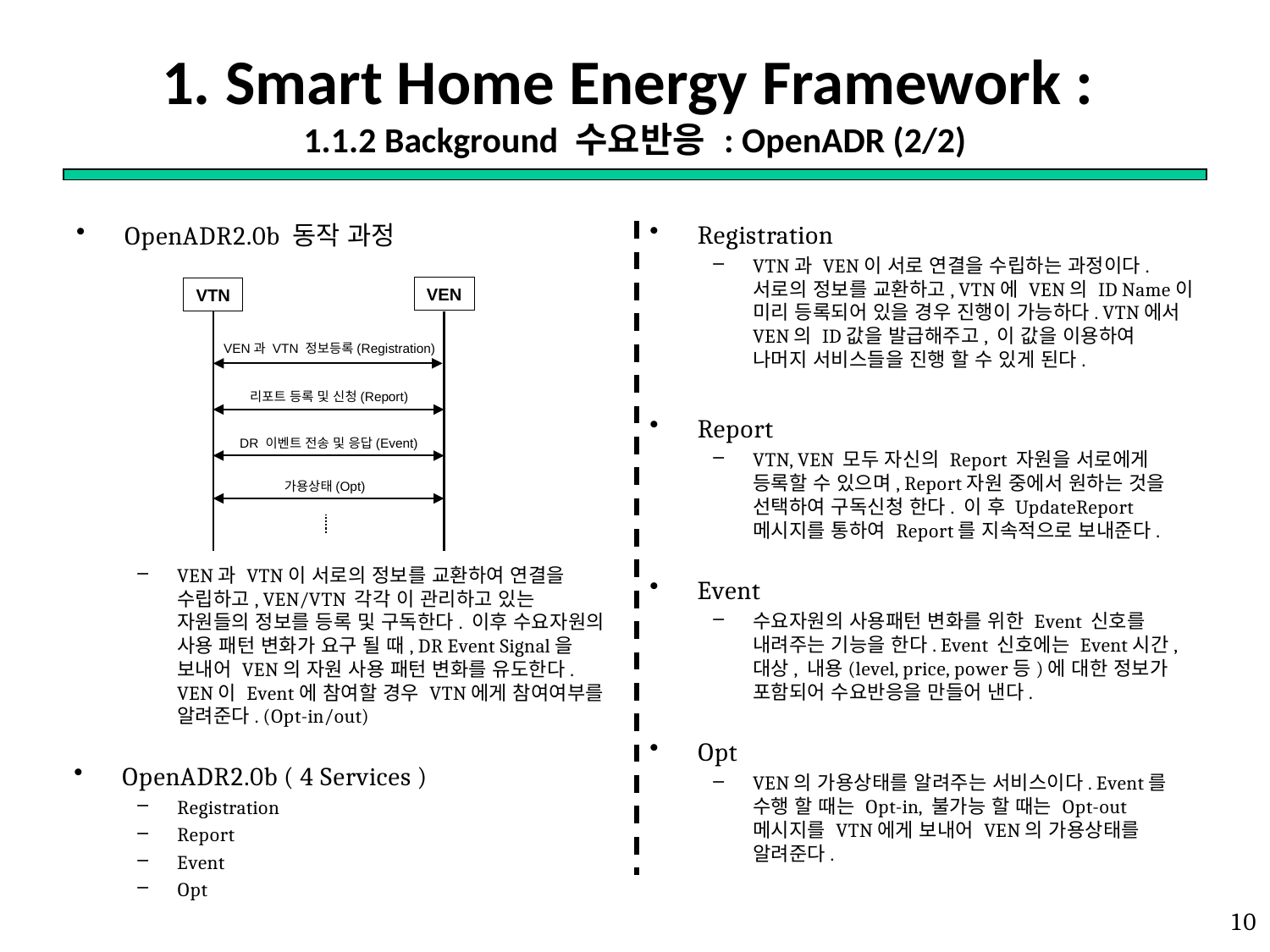

# 1. Smart Home Energy Framework : 1.1.2 Background 수요반응 : OpenADR (2/2)
OpenADR2.0b 동작 과정
Registration
VTN과 VEN이 서로 연결을 수립하는 과정이다. 서로의 정보를 교환하고, VTN에 VEN의 ID Name이 미리 등록되어 있을 경우 진행이 가능하다. VTN에서 VEN의 ID값을 발급해주고, 이 값을 이용하여 나머지 서비스들을 진행 할 수 있게 된다.

Report
VTN, VEN 모두 자신의 Report 자원을 서로에게 등록할 수 있으며, Report자원 중에서 원하는 것을 선택하여 구독신청 한다. 이 후 UpdateReport 메시지를 통하여 Report를 지속적으로 보내준다.

Event
수요자원의 사용패턴 변화를 위한 Event 신호를 내려주는 기능을 한다. Event 신호에는 Event시간, 대상, 내용(level, price, power등)에 대한 정보가 포함되어 수요반응을 만들어 낸다.

Opt
VEN의 가용상태를 알려주는 서비스이다. Event를 수행 할 때는 Opt-in, 불가능 할 때는 Opt-out메시지를 VTN에게 보내어 VEN의 가용상태를 알려준다.
VEN
VTN
VEN과 VTN 정보등록(Registration)
리포트 등록 및 신청(Report)
DR 이벤트 전송 및 응답(Event)
가용상태(Opt)
VEN과 VTN이 서로의 정보를 교환하여 연결을 수립하고, VEN/VTN 각각 이 관리하고 있는 자원들의 정보를 등록 및 구독한다. 이후 수요자원의 사용 패턴 변화가 요구 될 때, DR Event Signal을 보내어 VEN의 자원 사용 패턴 변화를 유도한다. VEN이 Event에 참여할 경우 VTN에게 참여여부를 알려준다. (Opt-in/out)

OpenADR2.0b ( 4 Services )
Registration
Report
Event
Opt
10